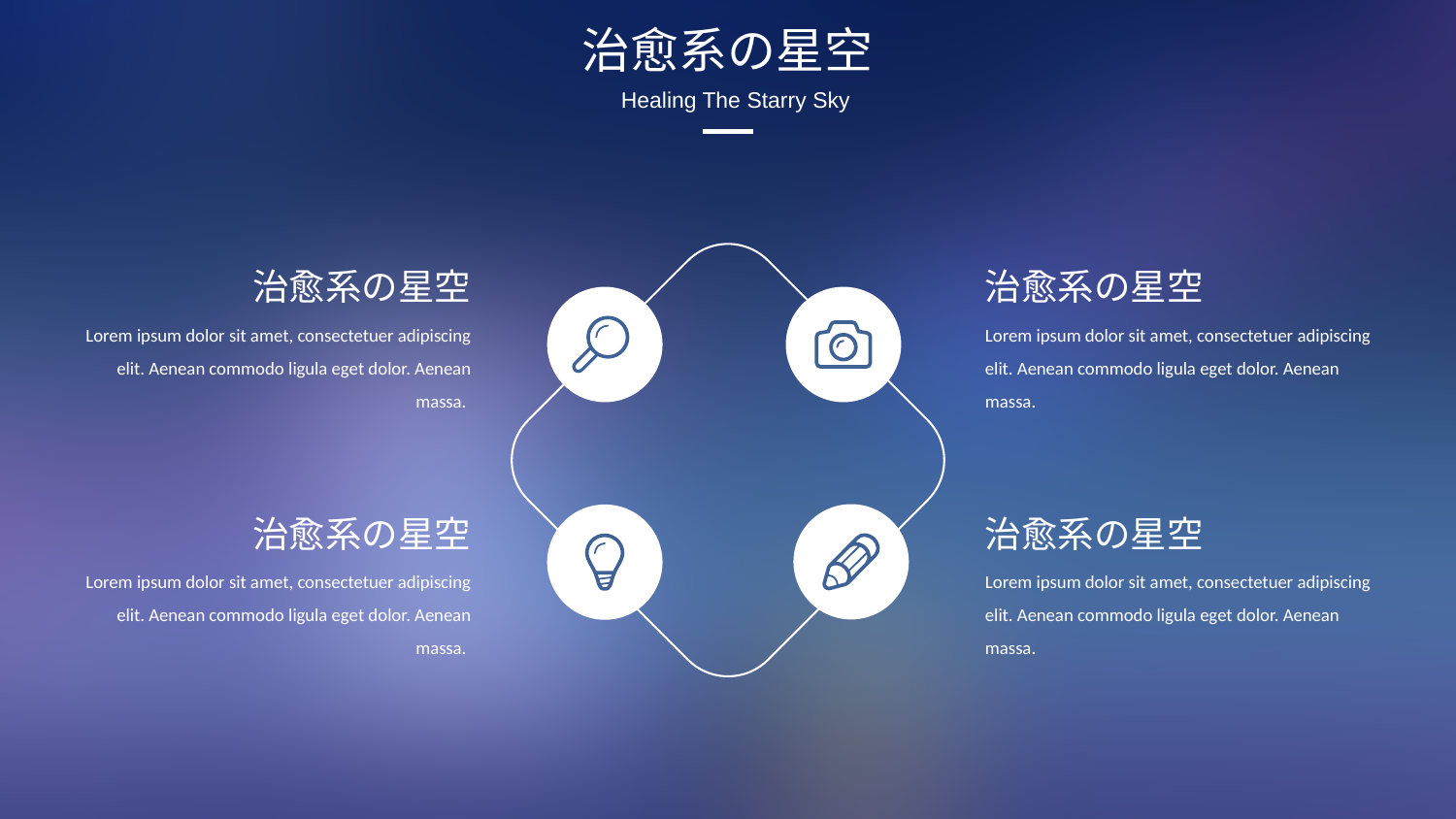

治愈系の星空
Healing The Starry Sky
治愈系の星空
治愈系の星空

Lorem ipsum dolor sit amet, consectetuer adipiscing elit. Aenean commodo ligula eget dolor. Aenean massa.
Lorem ipsum dolor sit amet, consectetuer adipiscing elit. Aenean commodo ligula eget dolor. Aenean massa.

治愈系の星空

治愈系の星空

Lorem ipsum dolor sit amet, consectetuer adipiscing elit. Aenean commodo ligula eget dolor. Aenean massa.
Lorem ipsum dolor sit amet, consectetuer adipiscing elit. Aenean commodo ligula eget dolor. Aenean massa.